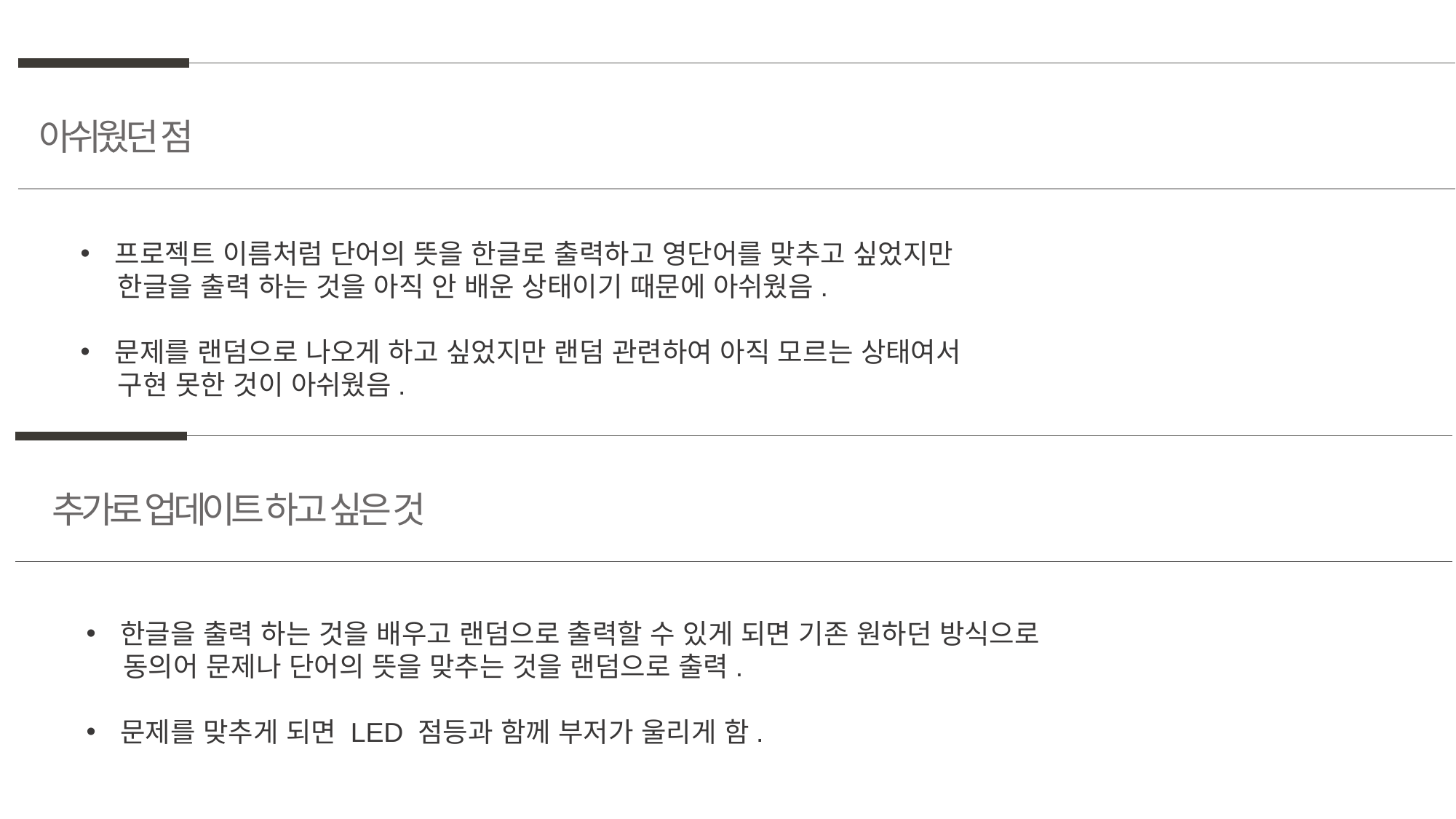

아쉬웠던 점
프로젝트 이름처럼 단어의 뜻을 한글로 출력하고 영단어를 맞추고 싶었지만
    한글을 출력 하는 것을 아직 안 배운 상태이기 때문에 아쉬웠음.

문제를 랜덤으로 나오게 하고 싶었지만 랜덤 관련하여 아직 모르는 상태여서
    구현 못한 것이 아쉬웠음.
추가로 업데이트 하고 싶은 것
한글을 출력 하는 것을 배우고 랜덤으로 출력할 수 있게 되면 기존 원하던 방식으로
    동의어 문제나 단어의 뜻을 맞추는 것을 랜덤으로 출력.

문제를 맞추게 되면 LED 점등과 함께 부저가 울리게 함.